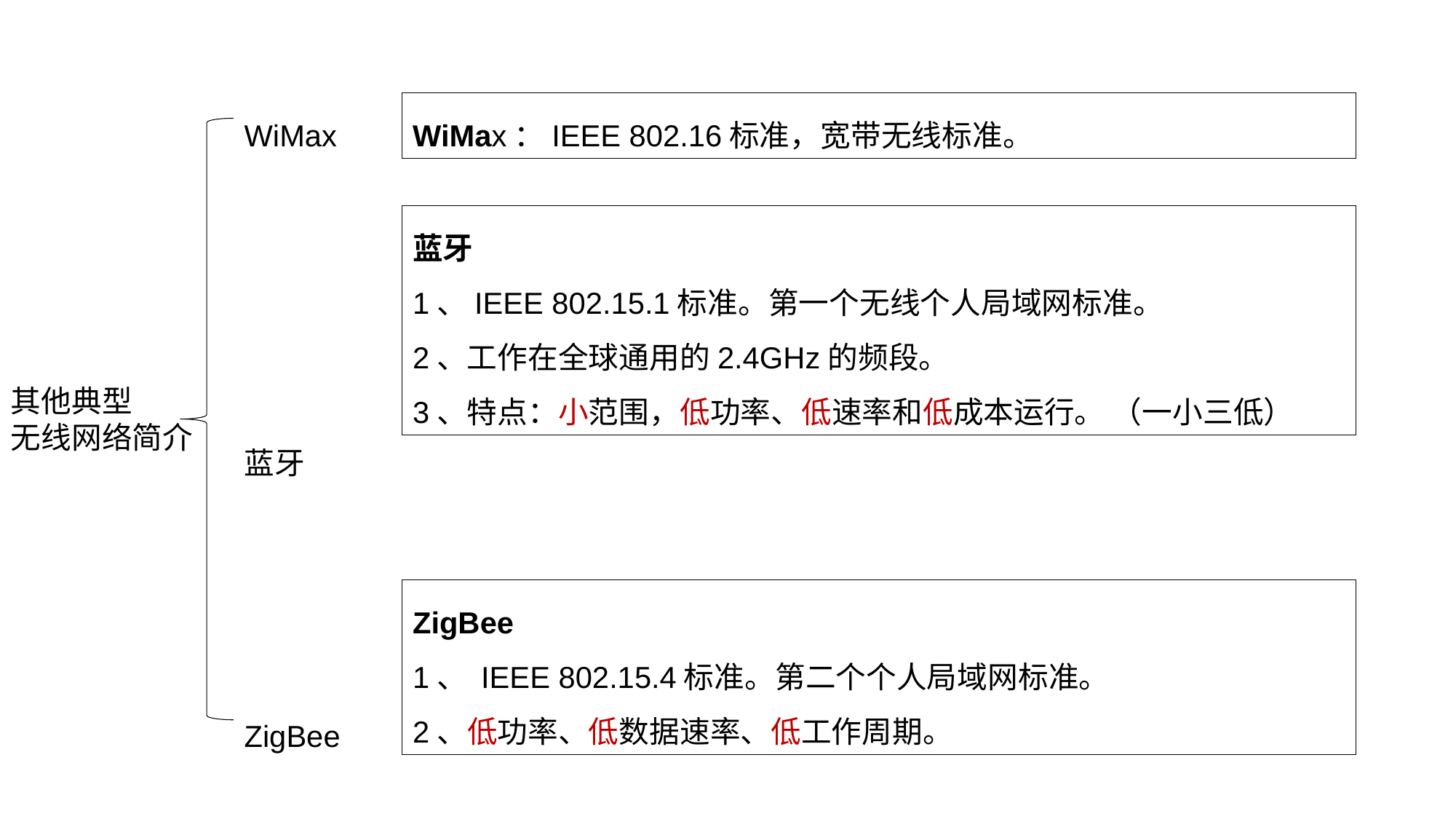

WiMax

蓝牙

ZigBee
WiMax：IEEE 802.16标准，宽带无线标准。

蓝牙
1、IEEE 802.15.1标准。第一个无线个人局域网标准。
2、工作在全球通用的2.4GHz的频段。
3、特点：小范围，低功率、低速率和低成本运行。 （一小三低）
其他典型
无线网络简介
ZigBee
1、 IEEE 802.15.4标准。第二个个人局域网标准。
2、低功率、低数据速率、低工作周期。